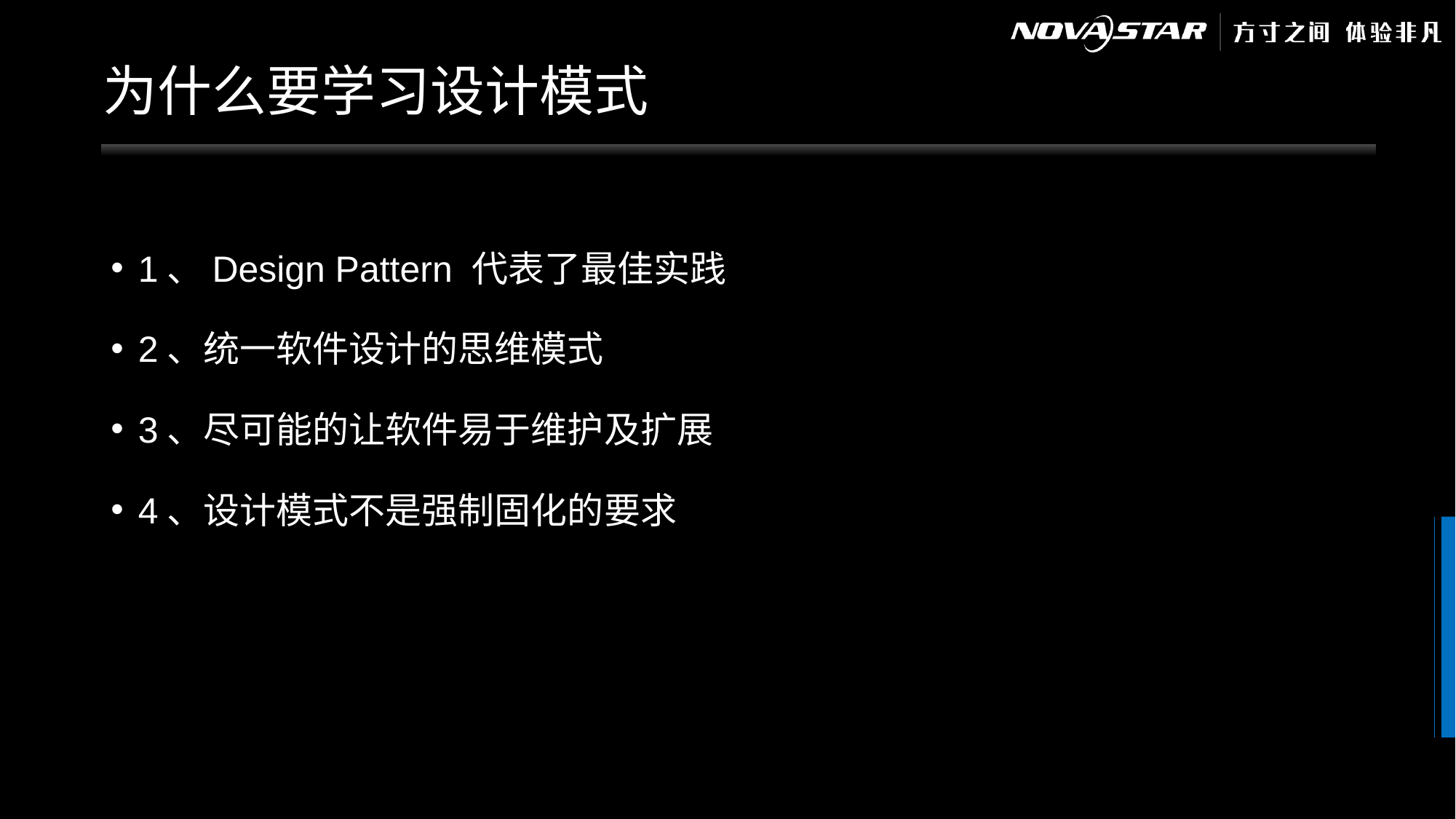

# 为什么要学习设计模式

1、Design Pattern 代表了最佳实践
2、统一软件设计的思维模式
3、尽可能的让软件易于维护及扩展
4、设计模式不是强制固化的要求